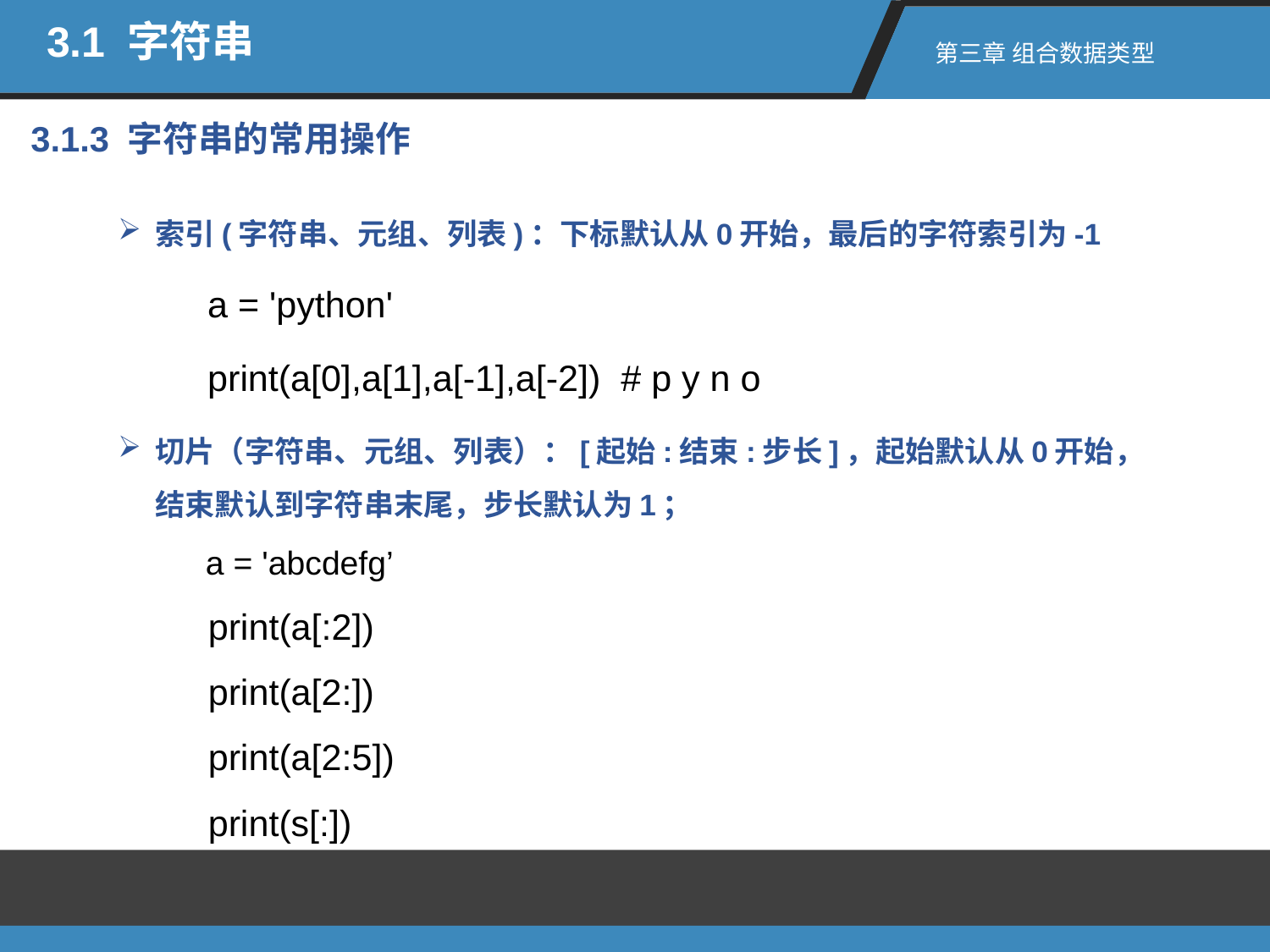

3.1 字符串
第三章 组合数据类型
3.1.3 字符串的常用操作
索引(字符串、元组、列表)：下标默认从0开始，最后的字符索引为-1
a = 'python'
print(a[0],a[1],a[-1],a[-2])  # p y n o
切片（字符串、元组、列表）：[起始:结束:步长]，起始默认从0开始，结束默认到字符串末尾，步长默认为1；
   a = 'abcdefg’
   print(a[:2])
   print(a[2:])
   print(a[2:5])
   print(s[:])